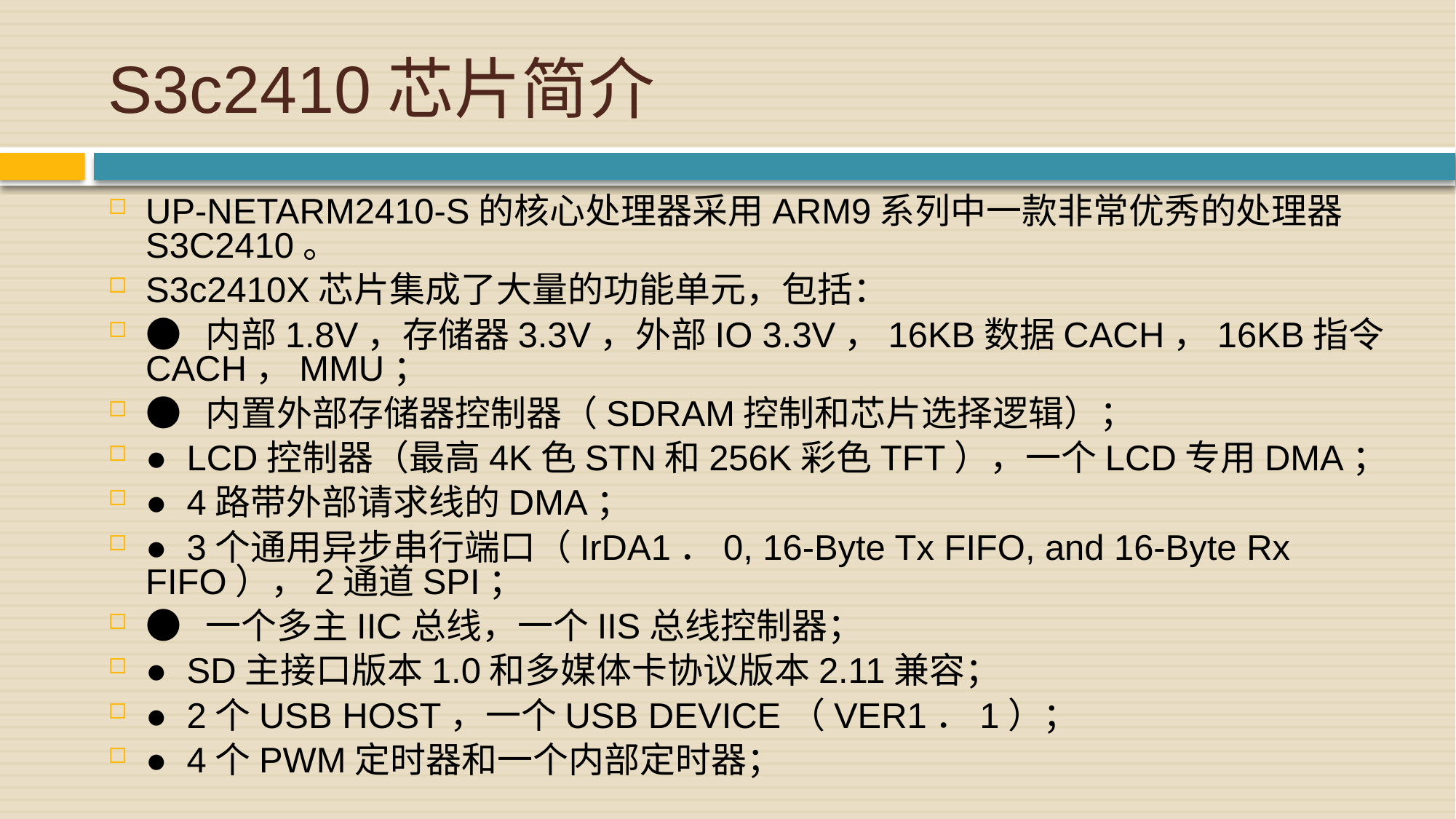

# S3c2410芯片简介
UP-NETARM2410-S的核心处理器采用ARM9系列中一款非常优秀的处理器S3C2410。
S3c2410X芯片集成了大量的功能单元，包括：
●  内部1.8V，存储器3.3V，外部IO 3.3V，16KB数据CACH，16KB指令CACH，MMU；
●  内置外部存储器控制器（SDRAM控制和芯片选择逻辑）；
●  LCD控制器（最高4K色STN和256K彩色TFT），一个LCD专用DMA；
●  4路带外部请求线的DMA；
●  3个通用异步串行端口（IrDA1．0, 16-Byte Tx FIFO, and 16-Byte Rx FIFO），2通道SPI；
●  一个多主IIC总线，一个IIS总线控制器；
●  SD主接口版本1.0和多媒体卡协议版本2.11兼容；
●  2个USB HOST，一个USB DEVICE（VER1．1）；
●  4个PWM定时器和一个内部定时器；